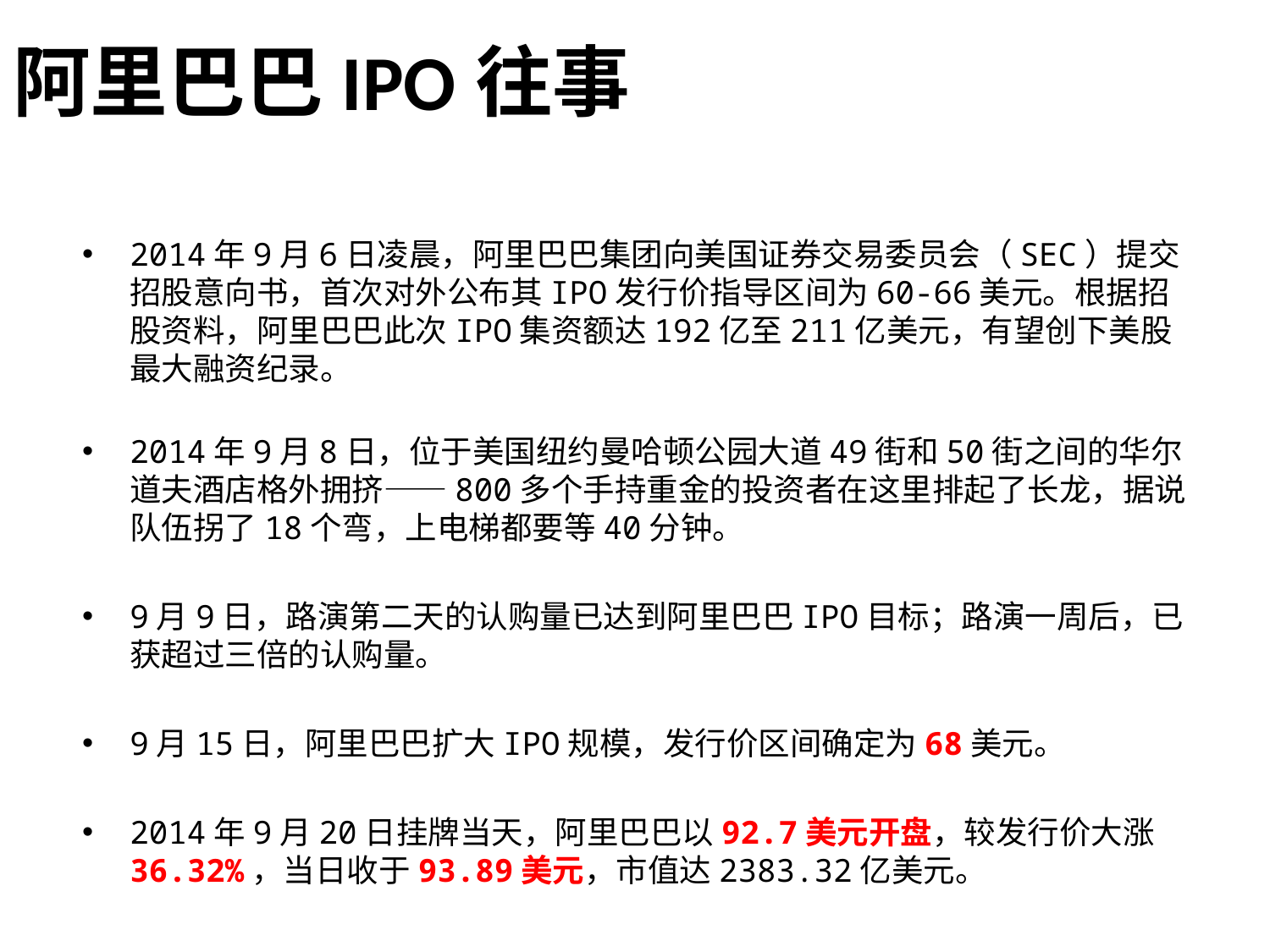

# 阿里巴巴IPO往事
2014年9月6日凌晨，阿里巴巴集团向美国证券交易委员会（SEC）提交招股意向书，首次对外公布其IPO发行价指导区间为60-66美元。根据招股资料，阿里巴巴此次IPO集资额达192亿至211亿美元，有望创下美股最大融资纪录。
2014年9月8日，位于美国纽约曼哈顿公园大道49街和50街之间的华尔道夫酒店格外拥挤——800多个手持重金的投资者在这里排起了长龙，据说队伍拐了18个弯，上电梯都要等40分钟。

9月9日，路演第二天的认购量已达到阿里巴巴IPO目标；路演一周后，已获超过三倍的认购量。

9月15日，阿里巴巴扩大IPO规模，发行价区间确定为68美元。

2014年9月20日挂牌当天，阿里巴巴以92.7美元开盘，较发行价大涨36.32%，当日收于93.89美元，市值达2383.32亿美元。